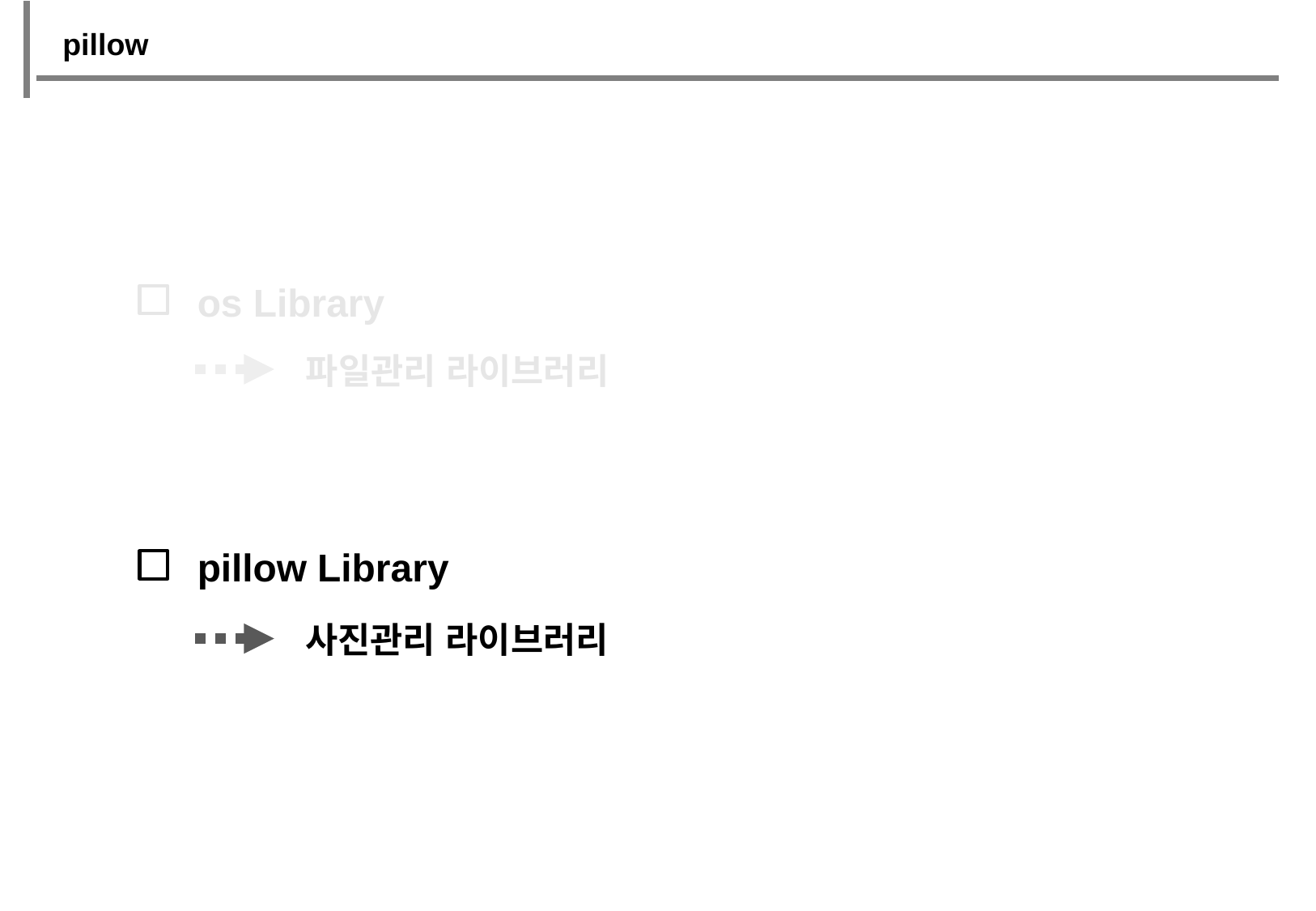

pillow

os Library

파일관리 라이브러리
pillow Library

사진관리 라이브러리